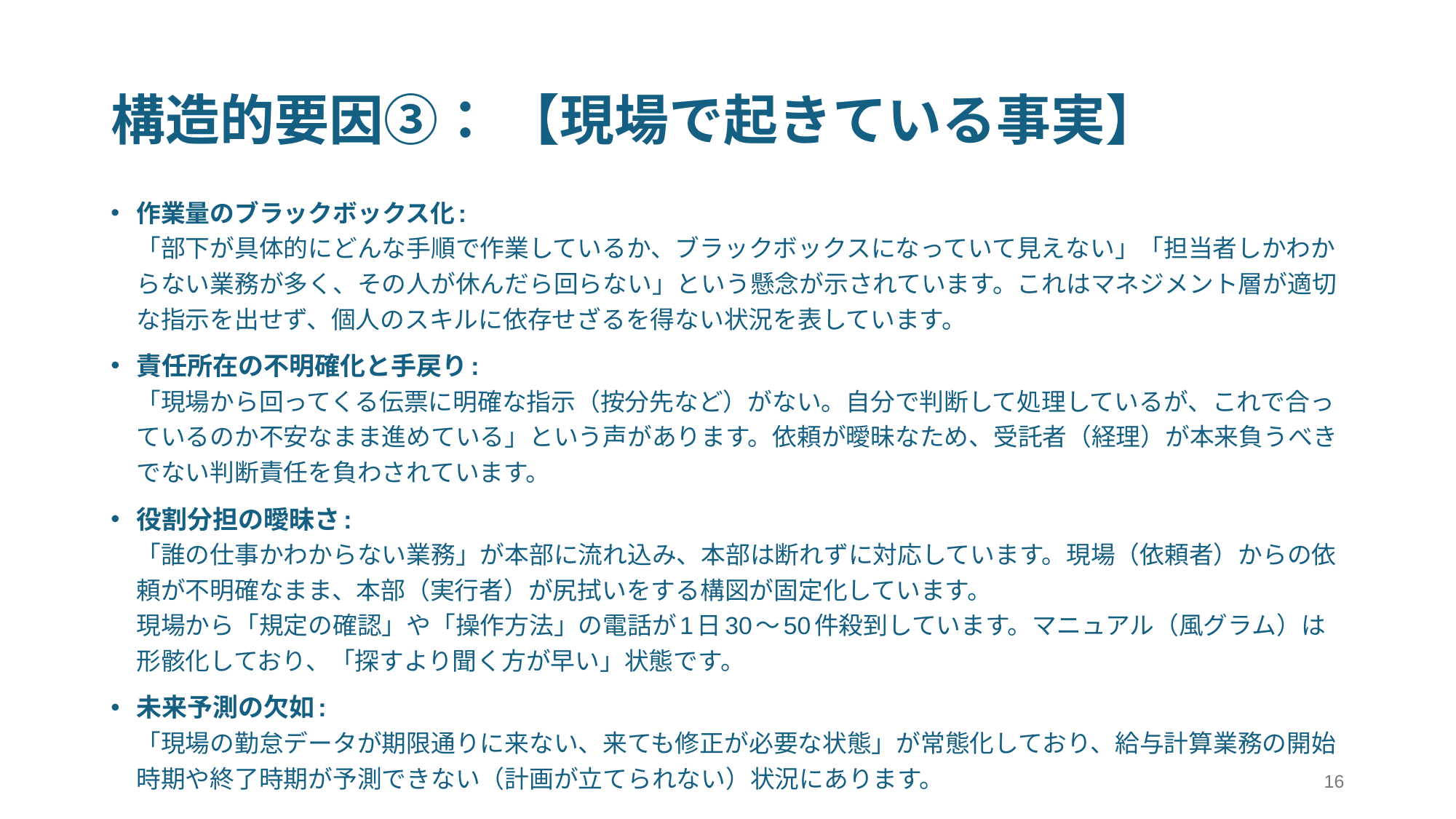

# 構造的要因③： 【現場で起きている事実】
作業量のブラックボックス化:
「部下が具体的にどんな手順で作業しているか、ブラックボックスになっていて見えない」「担当者しかわからない業務が多く、その人が休んだら回らない」という懸念が示されています。これはマネジメント層が適切な指示を出せず、個人のスキルに依存せざるを得ない状況を表しています。
責任所在の不明確化と手戻り:
「現場から回ってくる伝票に明確な指示（按分先など）がない。自分で判断して処理しているが、これで合っているのか不安なまま進めている」という声があります。依頼が曖昧なため、受託者（経理）が本来負うべきでない判断責任を負わされています。
役割分担の曖昧さ:
「誰の仕事かわからない業務」が本部に流れ込み、本部は断れずに対応しています。現場（依頼者）からの依頼が不明確なまま、本部（実行者）が尻拭いをする構図が固定化しています。
現場から「規定の確認」や「操作方法」の電話が1日30〜50件殺到しています。マニュアル（風グラム）は形骸化しており、「探すより聞く方が早い」状態です。
未来予測の欠如:
「現場の勤怠データが期限通りに来ない、来ても修正が必要な状態」が常態化しており、給与計算業務の開始時期や終了時期が予測できない（計画が立てられない）状況にあります。
16